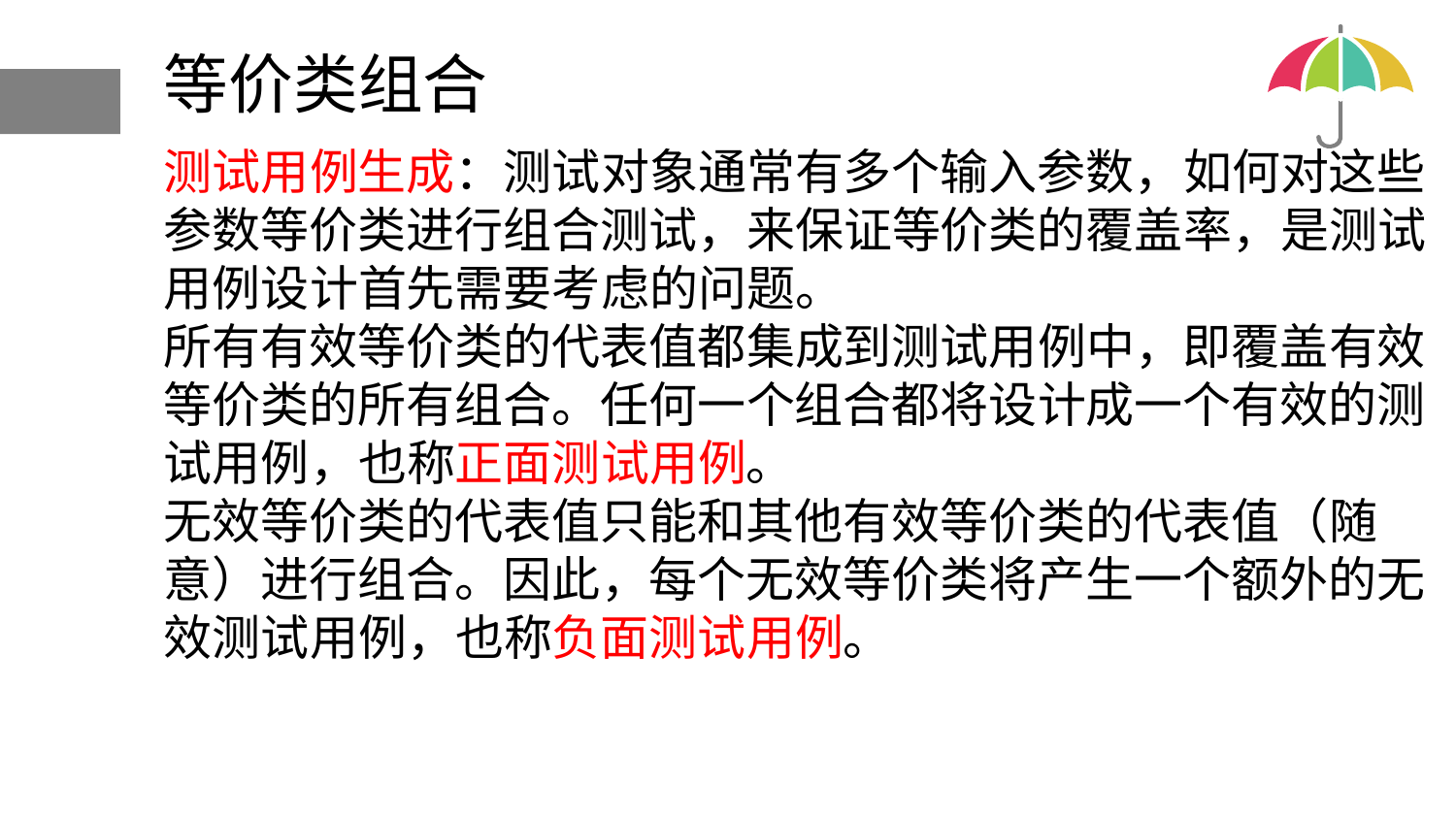

等价类组合

测试用例生成：测试对象通常有多个输入参数，如何对这些参数等价类进行组合测试，来保证等价类的覆盖率，是测试用例设计首先需要考虑的问题。
所有有效等价类的代表值都集成到测试用例中，即覆盖有效等价类的所有组合。任何一个组合都将设计成一个有效的测试用例，也称正面测试用例。
无效等价类的代表值只能和其他有效等价类的代表值（随意）进行组合。因此，每个无效等价类将产生一个额外的无效测试用例，也称负面测试用例。